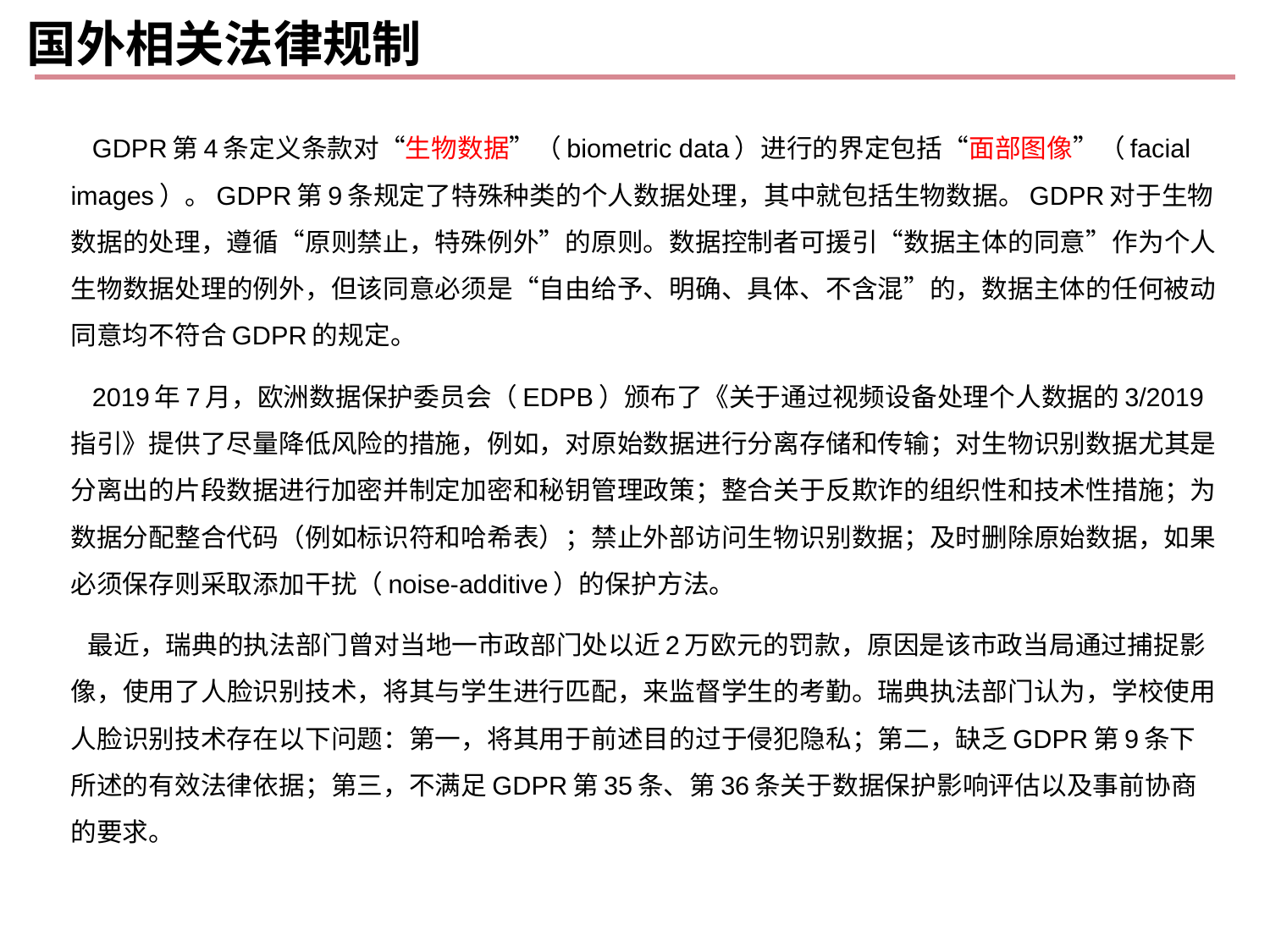

# 国外相关法律规制
   GDPR第4条定义条款对“生物数据”（biometric data）进行的界定包括“面部图像”（facial images）。GDPR第9条规定了特殊种类的个人数据处理，其中就包括生物数据。GDPR对于生物数据的处理，遵循“原则禁止，特殊例外”的原则。数据控制者可援引“数据主体的同意”作为个人生物数据处理的例外，但该同意必须是“自由给予、明确、具体、不含混”的，数据主体的任何被动同意均不符合GDPR的规定。
   2019年7月，欧洲数据保护委员会（EDPB）颁布了《关于通过视频设备处理个人数据的3/2019指引》提供了尽量降低风险的措施，例如，对原始数据进行分离存储和传输；对生物识别数据尤其是分离出的片段数据进行加密并制定加密和秘钥管理政策；整合关于反欺诈的组织性和技术性措施；为数据分配整合代码（例如标识符和哈希表）；禁止外部访问生物识别数据；及时删除原始数据，如果必须保存则采取添加干扰（noise-additive）的保护方法。
  最近，瑞典的执法部门曾对当地一市政部门处以近2万欧元的罚款，原因是该市政当局通过捕捉影像，使用了人脸识别技术，将其与学生进行匹配，来监督学生的考勤。瑞典执法部门认为，学校使用人脸识别技术存在以下问题：第一，将其用于前述目的过于侵犯隐私；第二，缺乏GDPR第9条下所述的有效法律依据；第三，不满足GDPR第35条、第36条关于数据保护影响评估以及事前协商的要求。